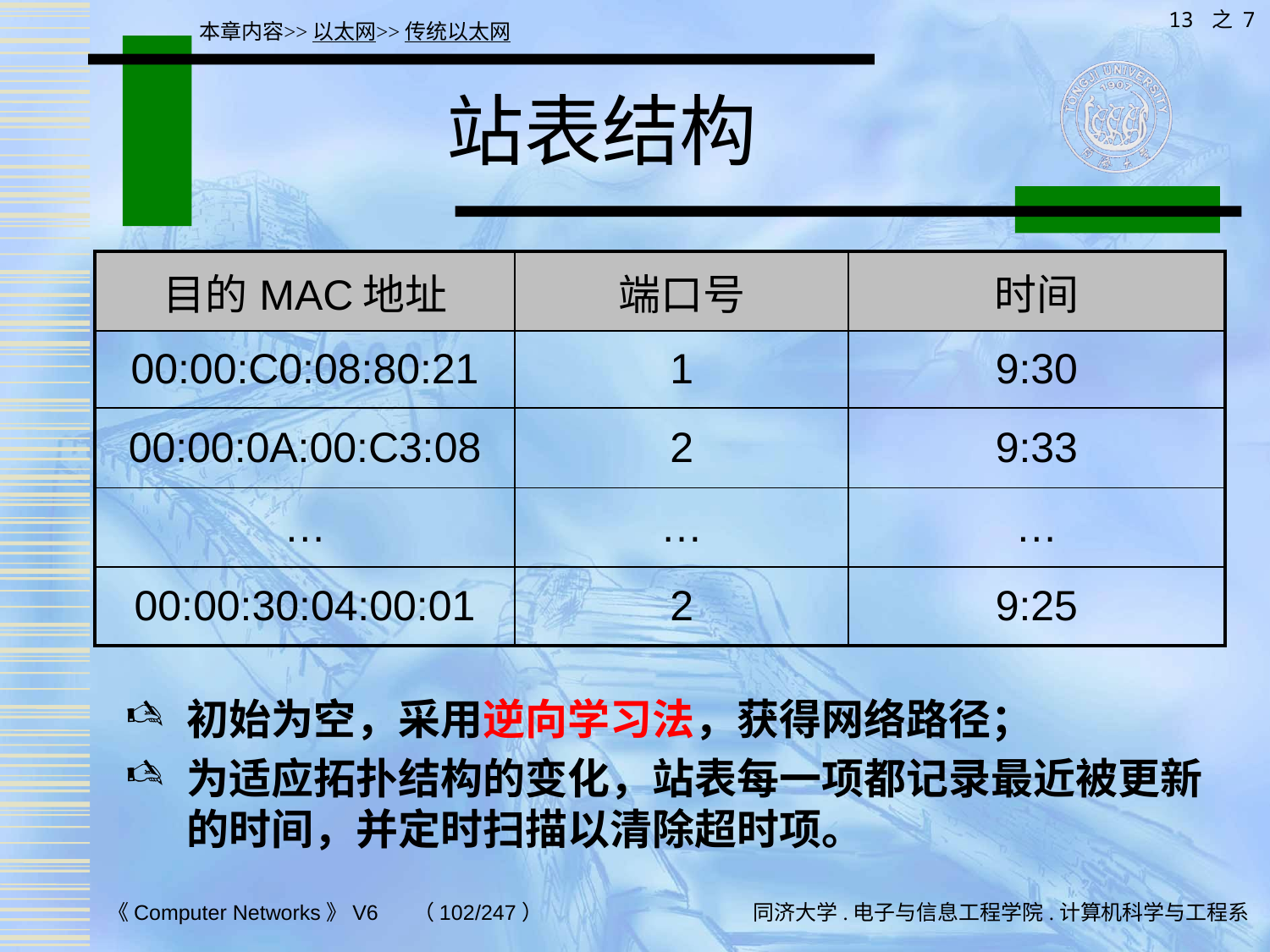

13 之 7
本章内容>>以太网>>传统以太网
# 站表结构
| 目的MAC地址 | 端口号 | 时间 |
| --- | --- | --- |
| 00:00:C0:08:80:21 | 1 | 9:30 |
| 00:00:0A:00:C3:08 | 2 | 9:33 |
| … | … | … |
| 00:00:30:04:00:01 | 2 | 9:25 |
初始为空，采用逆向学习法，获得网络路径；
为适应拓扑结构的变化，站表每一项都记录最近被更新的时间，并定时扫描以清除超时项。